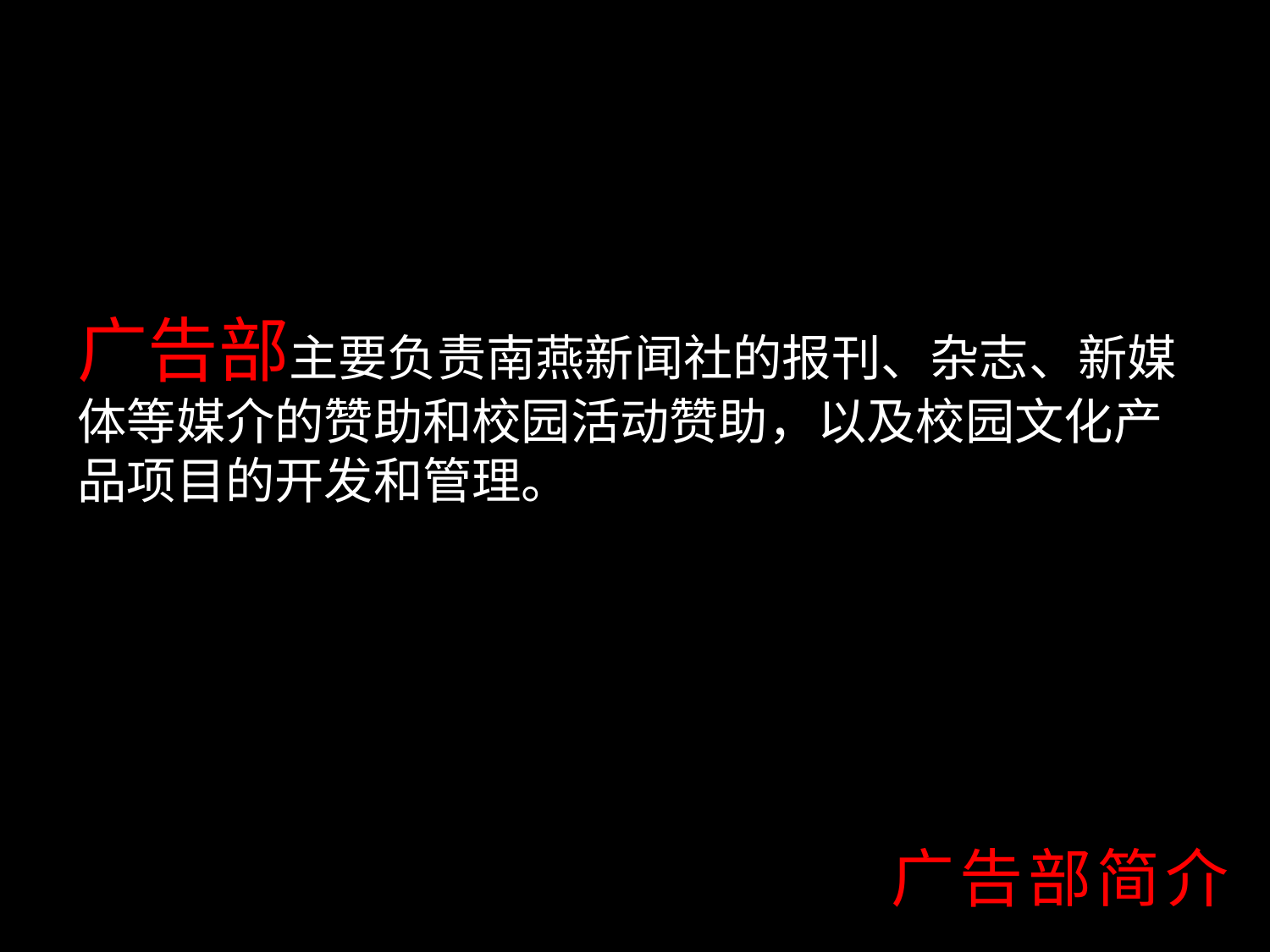

# 广告部主要负责南燕新闻社的报刊、杂志、新媒体等媒介的赞助和校园活动赞助，以及校园文化产品项目的开发和管理。
广告部简介